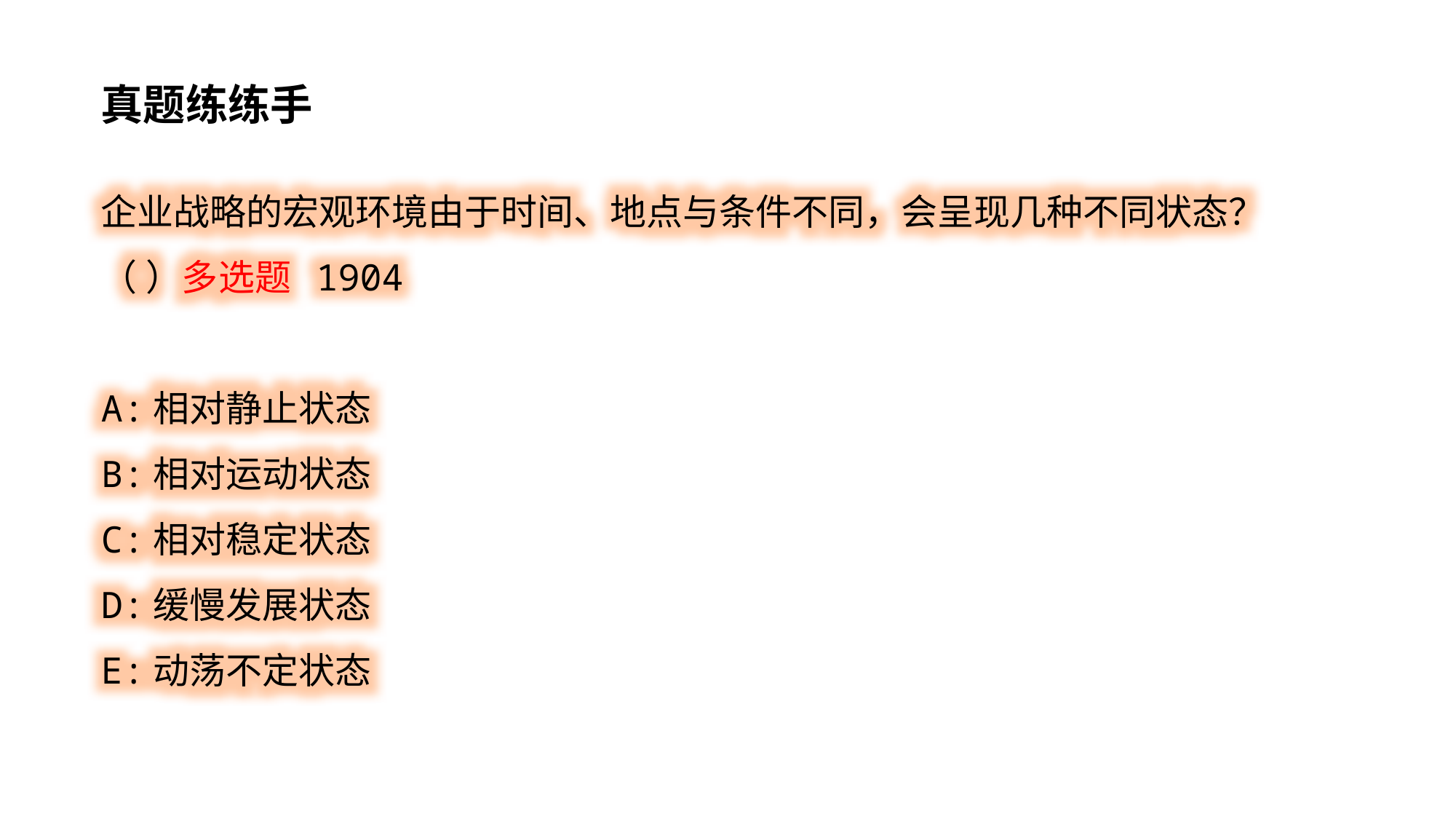

真题练练手
企业战略的宏观环境由于时间、地点与条件不同，会呈现几种不同状态？
（ ）多选题  1904

A:相对静止状态
B:相对运动状态
C:相对稳定状态
D:缓慢发展状态
E:动荡不定状态